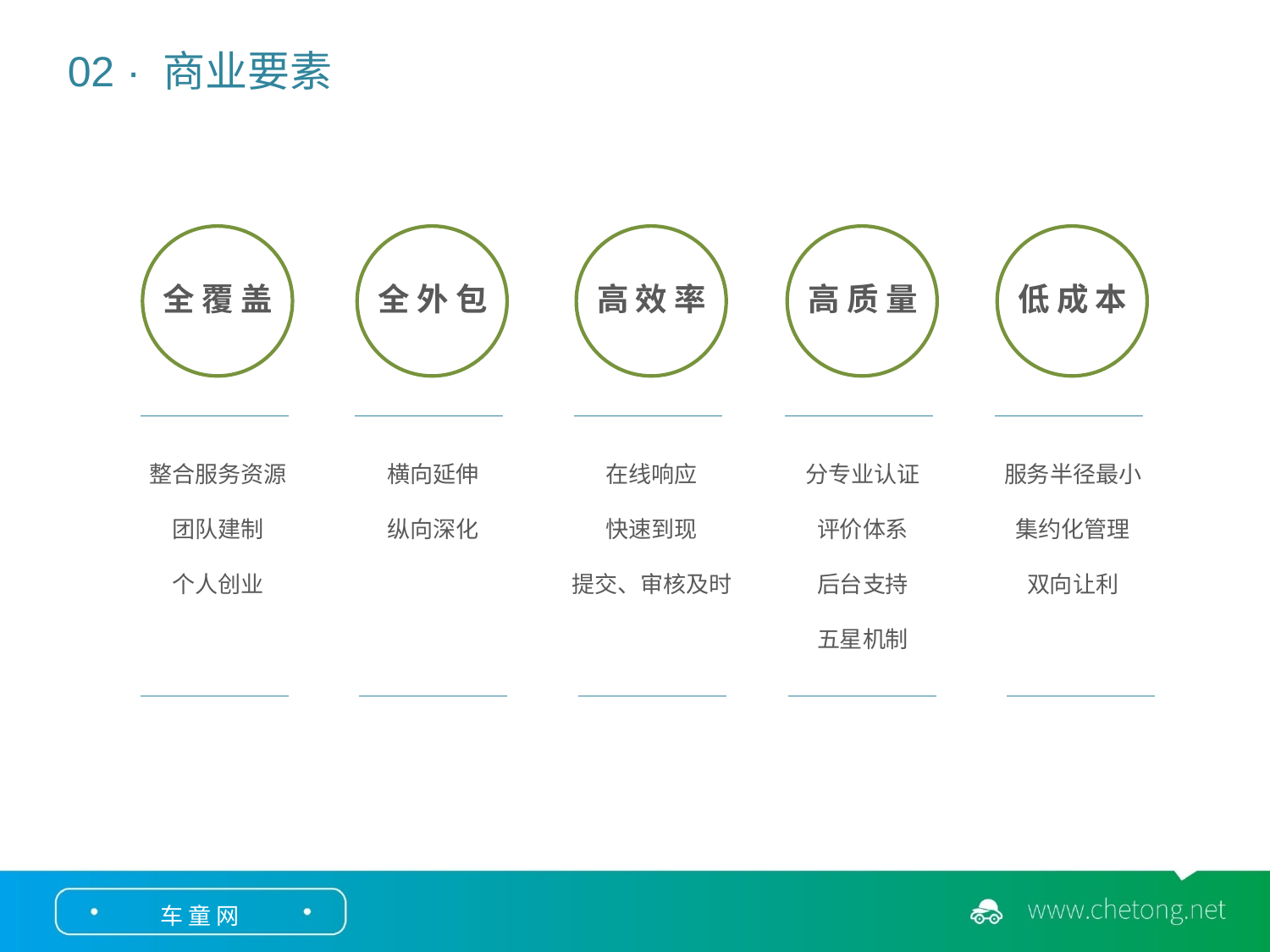

02 · 商业要素

全 外 包
横向延伸
纵向深化

高 效 率
在线响应
快速到现
提交、审核及时

高 质 量
分专业认证
评价体系
后台支持
五星机制

低 成 本
服务半径最小
集约化管理
双向让利

全 覆 盖
整合服务资源
团队建制
个人创业
车 童 网